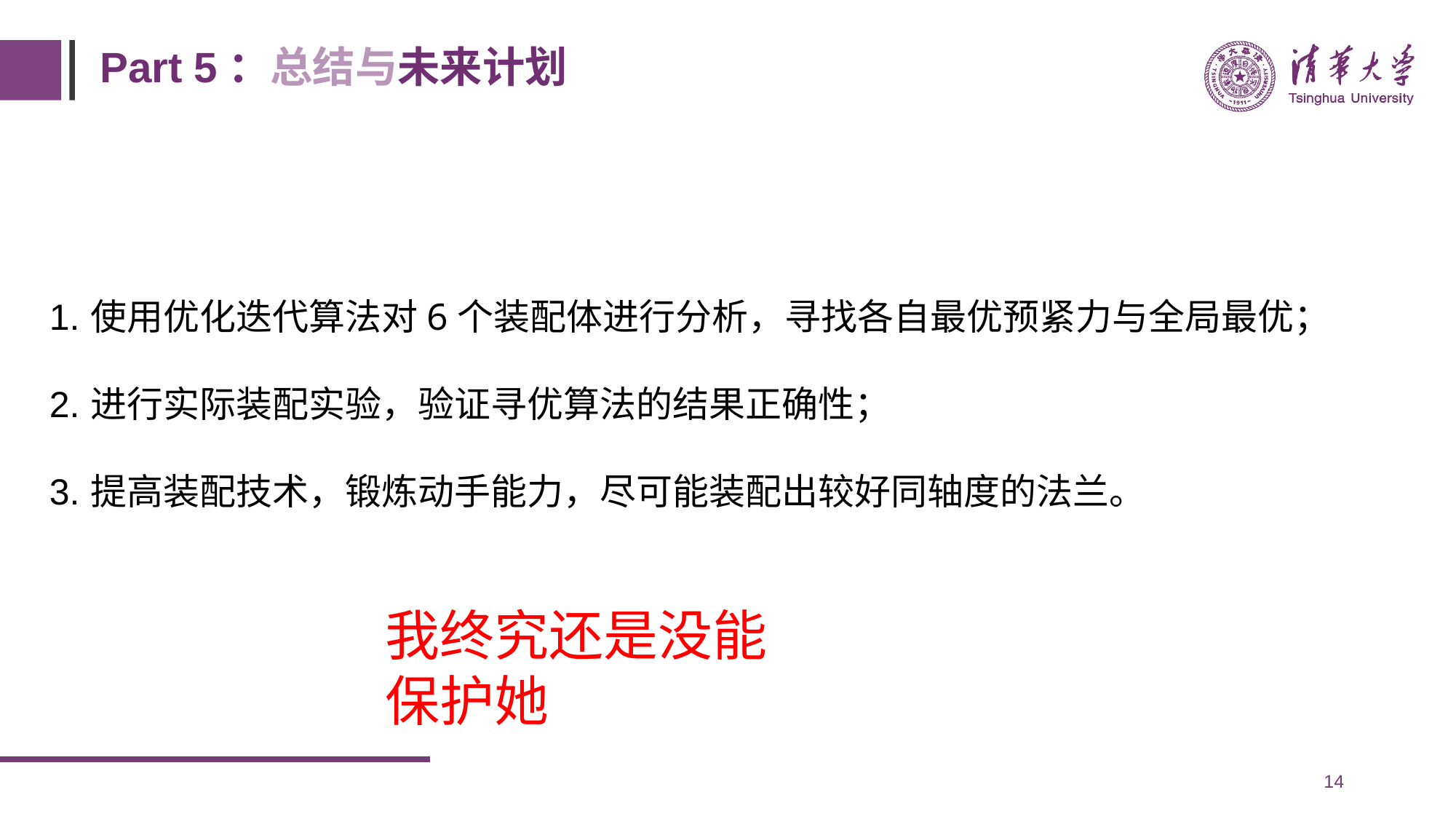

# Part 5：总结与未来计划
使用优化迭代算法对6个装配体进行分析，寻找各自最优预紧力与全局最优；
进行实际装配实验，验证寻优算法的结果正确性；
提高装配技术，锻炼动手能力，尽可能装配出较好同轴度的法兰。

我终究还是没能保护她